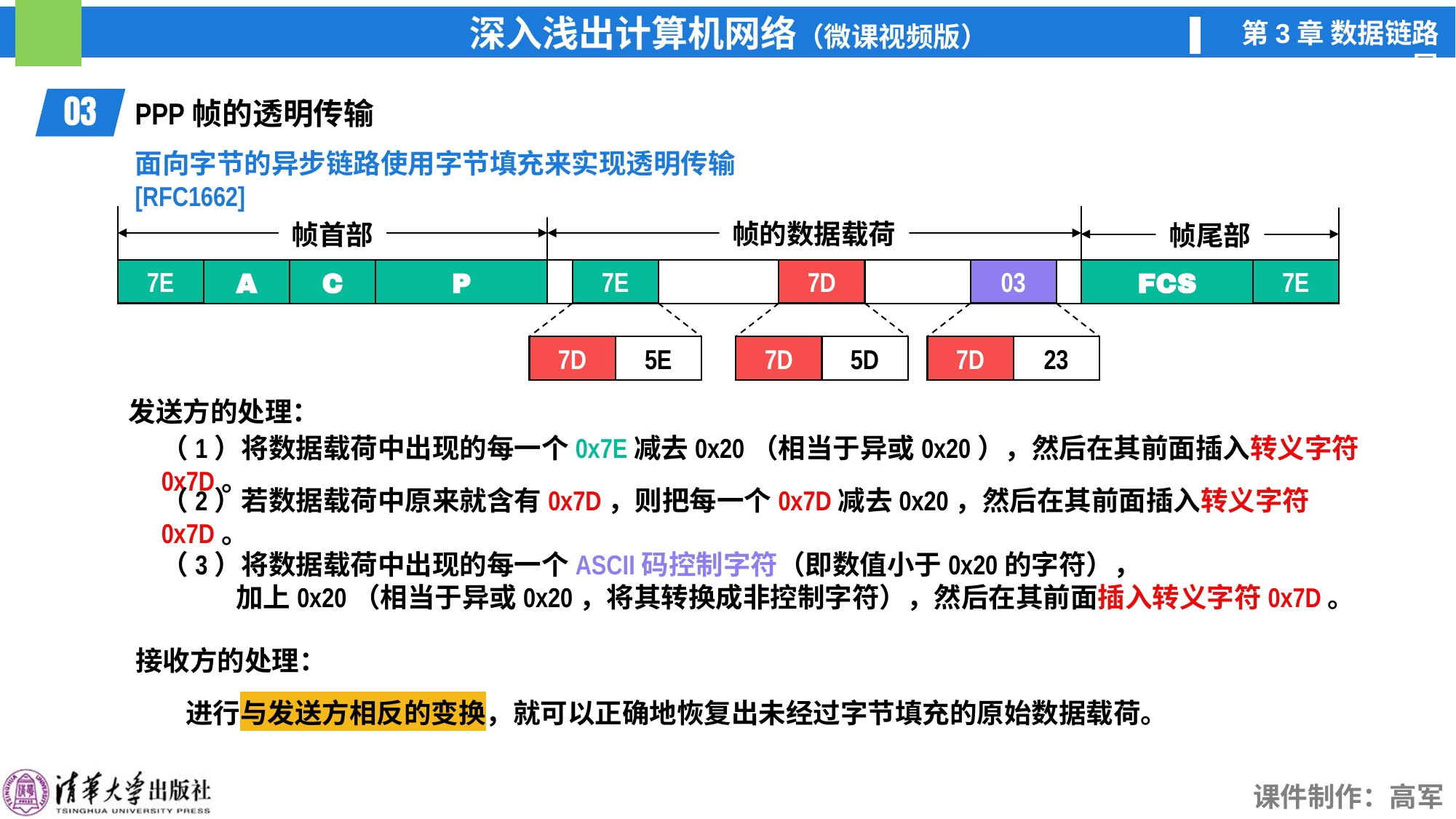

03
PPP帧的透明传输
面向字节的异步链路使用字节填充来实现透明传输[RFC1662]
帧首部
帧的数据载荷
帧尾部
7E
7E
7D
03
7E
F
A
C
P

FCS
F
5E
7D
5D
7D
23
7D
发送方的处理：
（1）将数据载荷中出现的每一个0x7E减去0x20（相当于异或0x20），然后在其前面插入转义字符0x7D。
（2）若数据载荷中原来就含有0x7D，则把每一个0x7D减去0x20，然后在其前面插入转义字符0x7D。
（3）将数据载荷中出现的每一个ASCII码控制字符（即数值小于0x20的字符），
           加上0x20（相当于异或0x20，将其转换成非控制字符），然后在其前面插入转义字符0x7D。
接收方的处理：
进行与发送方相反的变换，就可以正确地恢复出未经过字节填充的原始数据载荷。